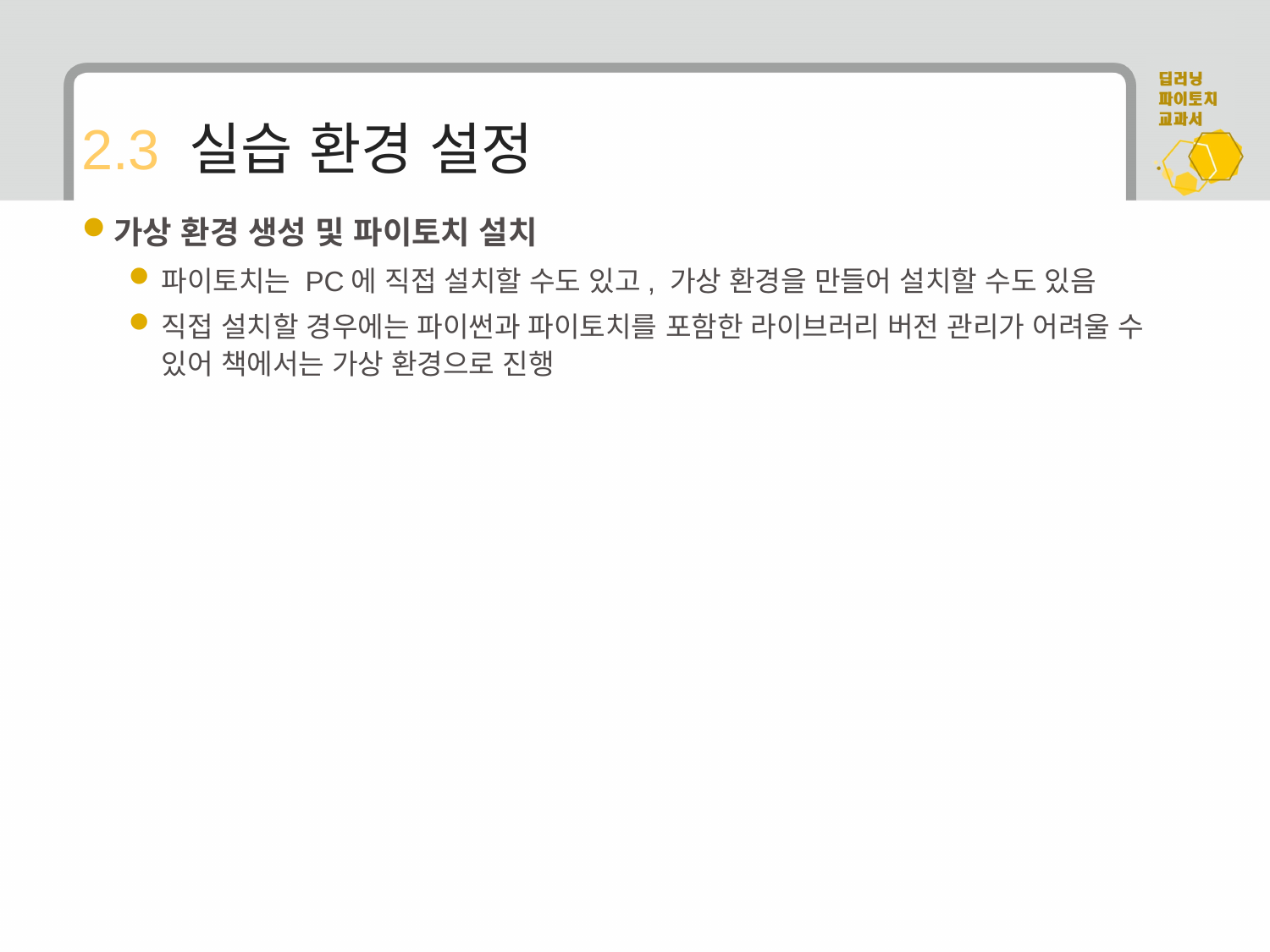

# 2.3 실습 환경 설정
가상 환경 생성 및 파이토치 설치
파이토치는 PC에 직접 설치할 수도 있고, 가상 환경을 만들어 설치할 수도 있음
직접 설치할 경우에는 파이썬과 파이토치를 포함한 라이브러리 버전 관리가 어려울 수 있어 책에서는 가상 환경으로 진행